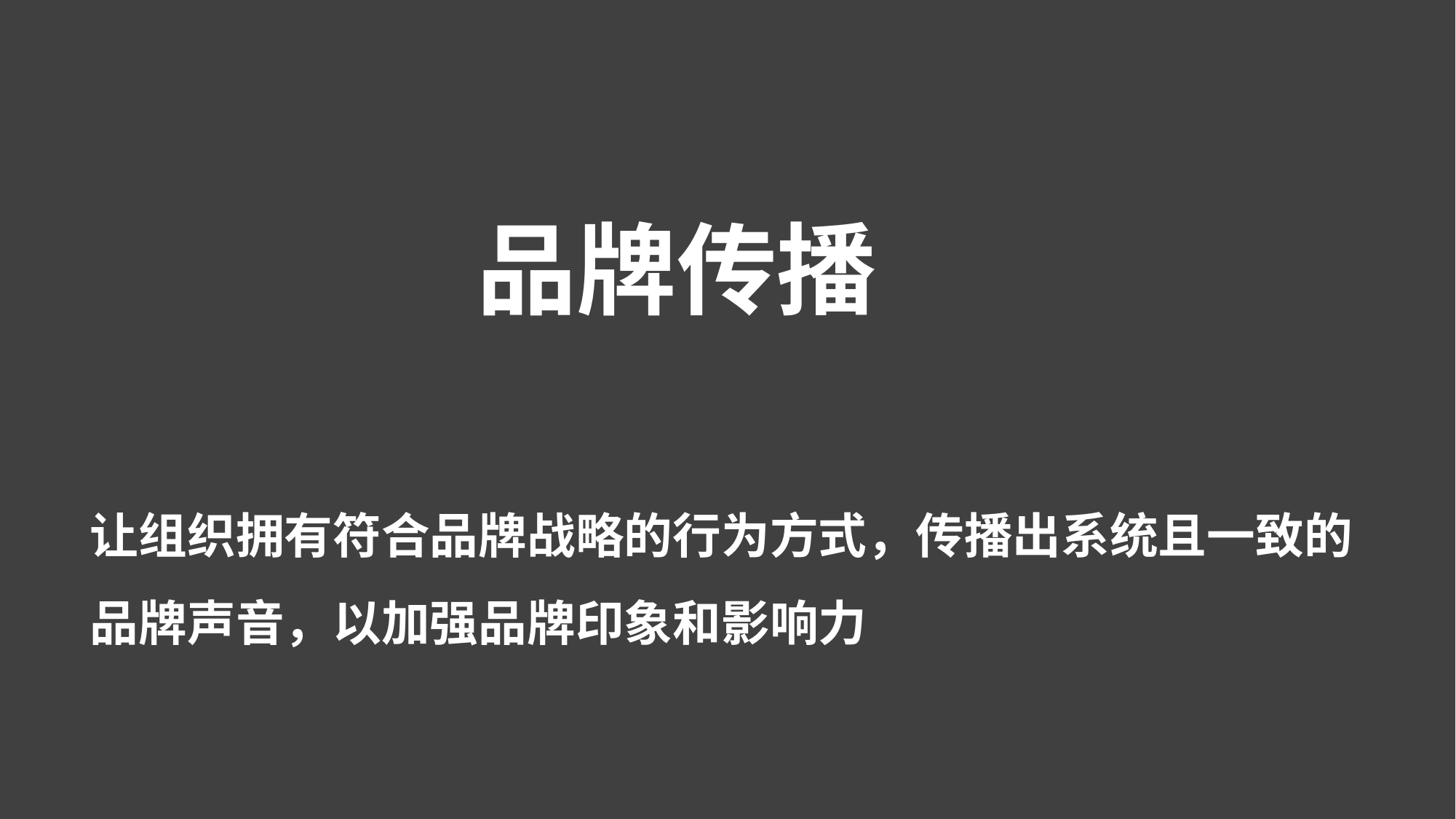

品牌传播
# 让组织拥有符合品牌战略的行为方式，传播出系统且一致的品牌声音，以加强品牌印象和影响力